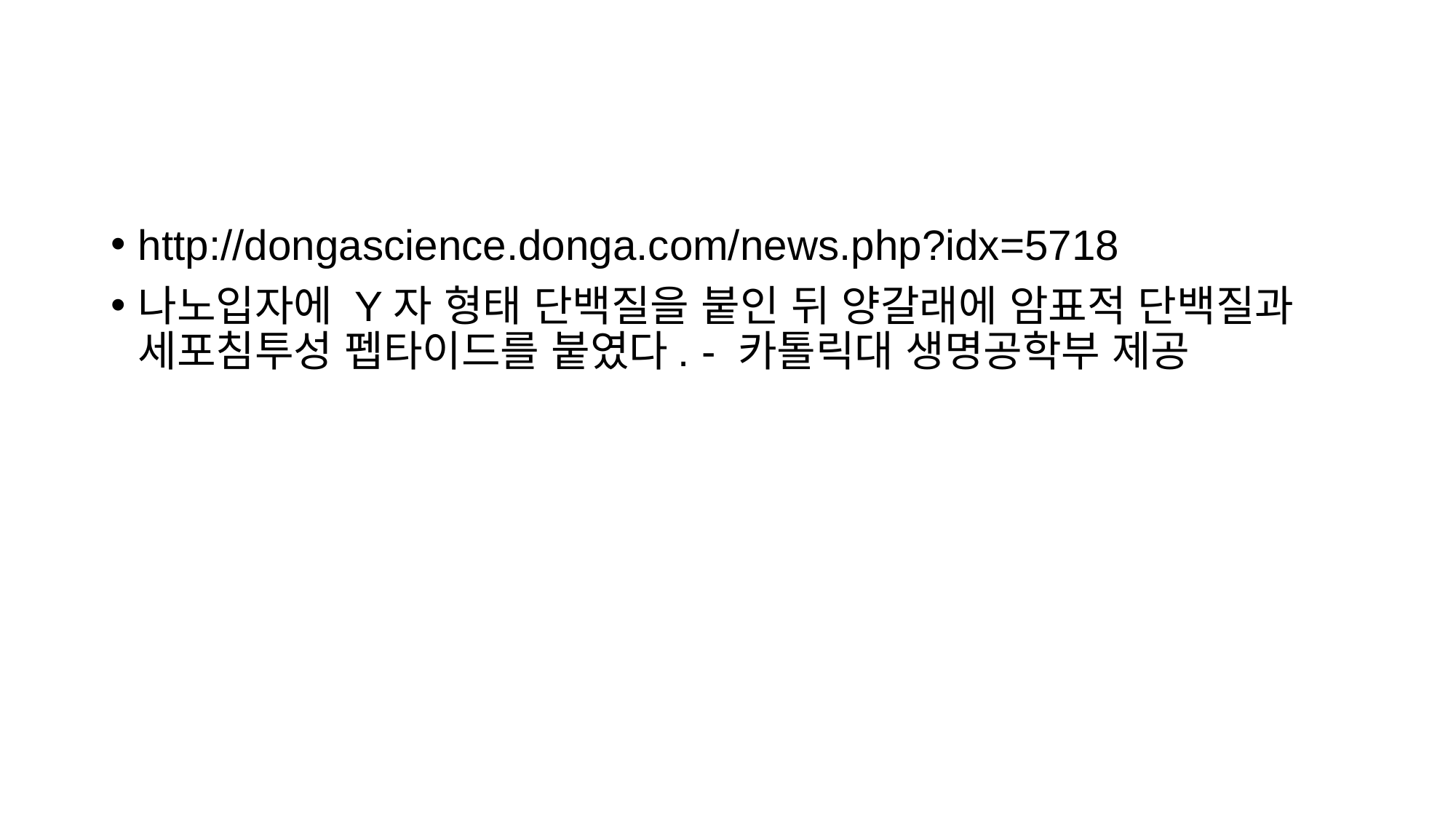

#
http://dongascience.donga.com/news.php?idx=5718
나노입자에 Y자 형태 단백질을 붙인 뒤 양갈래에 암표적 단백질과 세포침투성 펩타이드를 붙였다. - 카톨릭대 생명공학부 제공